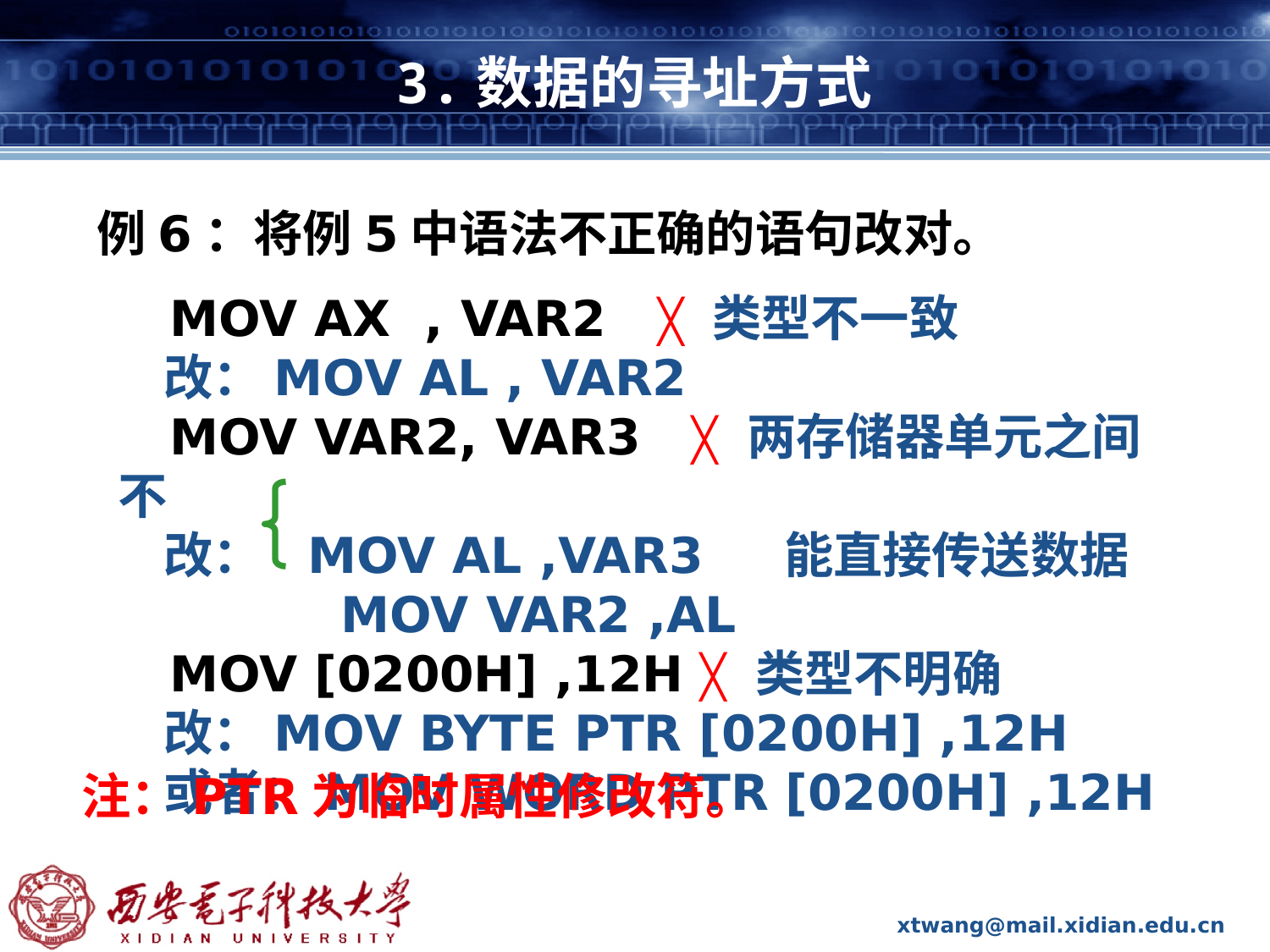

# 3.数据的寻址方式
例6：将例5中语法不正确的语句改对。
   MOV AX  , VAR2   ╳ 类型不一致
   改：MOV AL , VAR2
   MOV VAR2, VAR3   ╳ 两存储器单元之间不
   改：   MOV AL ,VAR3    能直接传送数据
             MOV VAR2 ,AL
   MOV [0200H] ,12H ╳ 类型不明确
   改：MOV BYTE PTR [0200H] ,12H
   或者：MOV WORD PTR [0200H] ,12H

注：PTR为临时属性修改符。